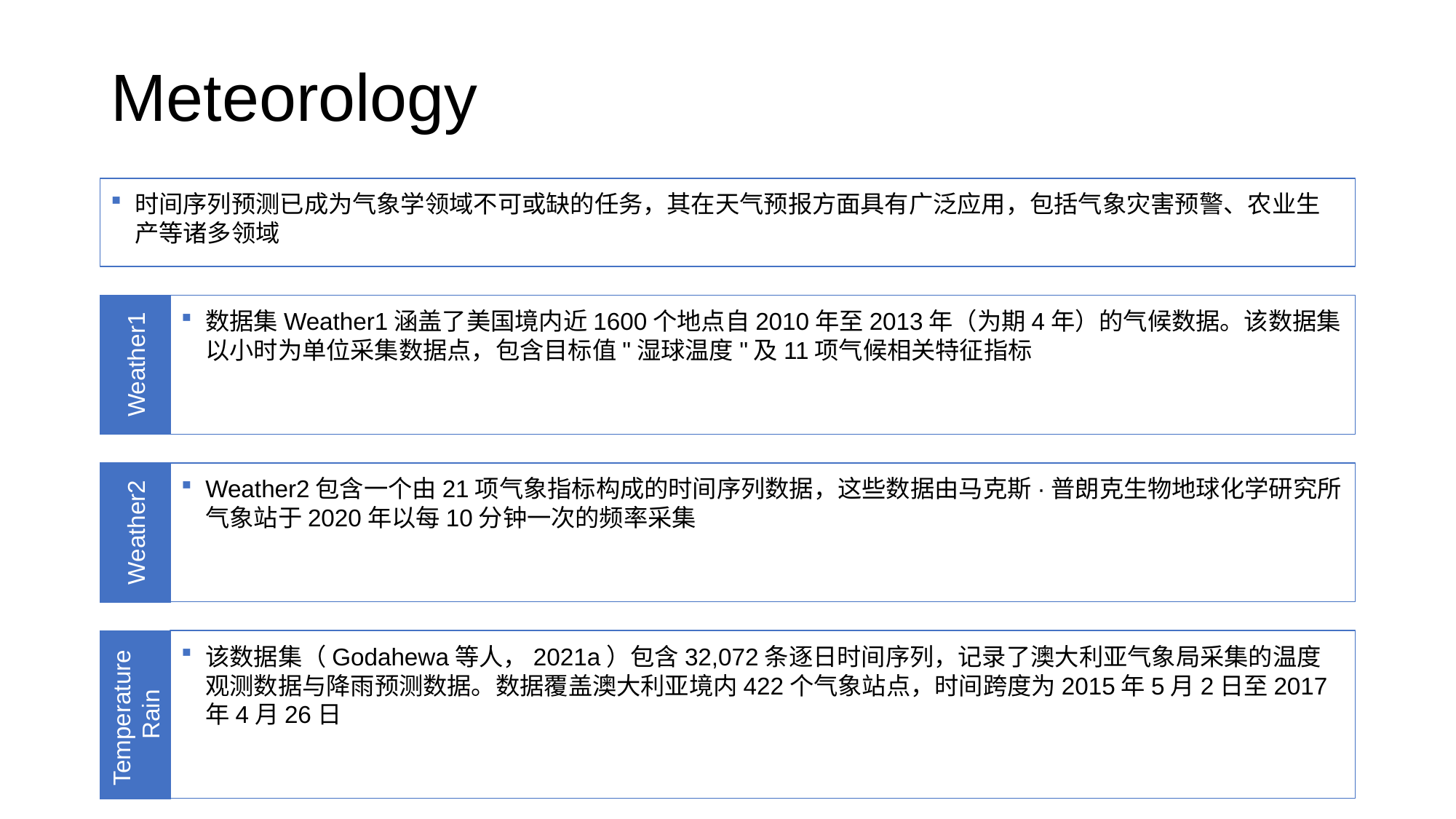

# Meteorology
时间序列预测已成为气象学领域不可或缺的任务，其在天气预报方面具有广泛应用，包括气象灾害预警、农业生产等诸多领域
数据集Weather1涵盖了美国境内近1600个地点自2010年至2013年（为期4年）的气候数据。该数据集以小时为单位采集数据点，包含目标值"湿球温度"及11项气候相关特征指标

Weather1
Weather2包含一个由21项气象指标构成的时间序列数据，这些数据由马克斯·普朗克生物地球化学研究所气象站于2020年以每10分钟一次的频率采集

Weather2
该数据集（Godahewa等人，2021a）包含32,072条逐日时间序列，记录了澳大利亚气象局采集的温度观测数据与降雨预测数据。数据覆盖澳大利亚境内422个气象站点，时间跨度为2015年5月2日至2017年4月26日

Temperature
Rain